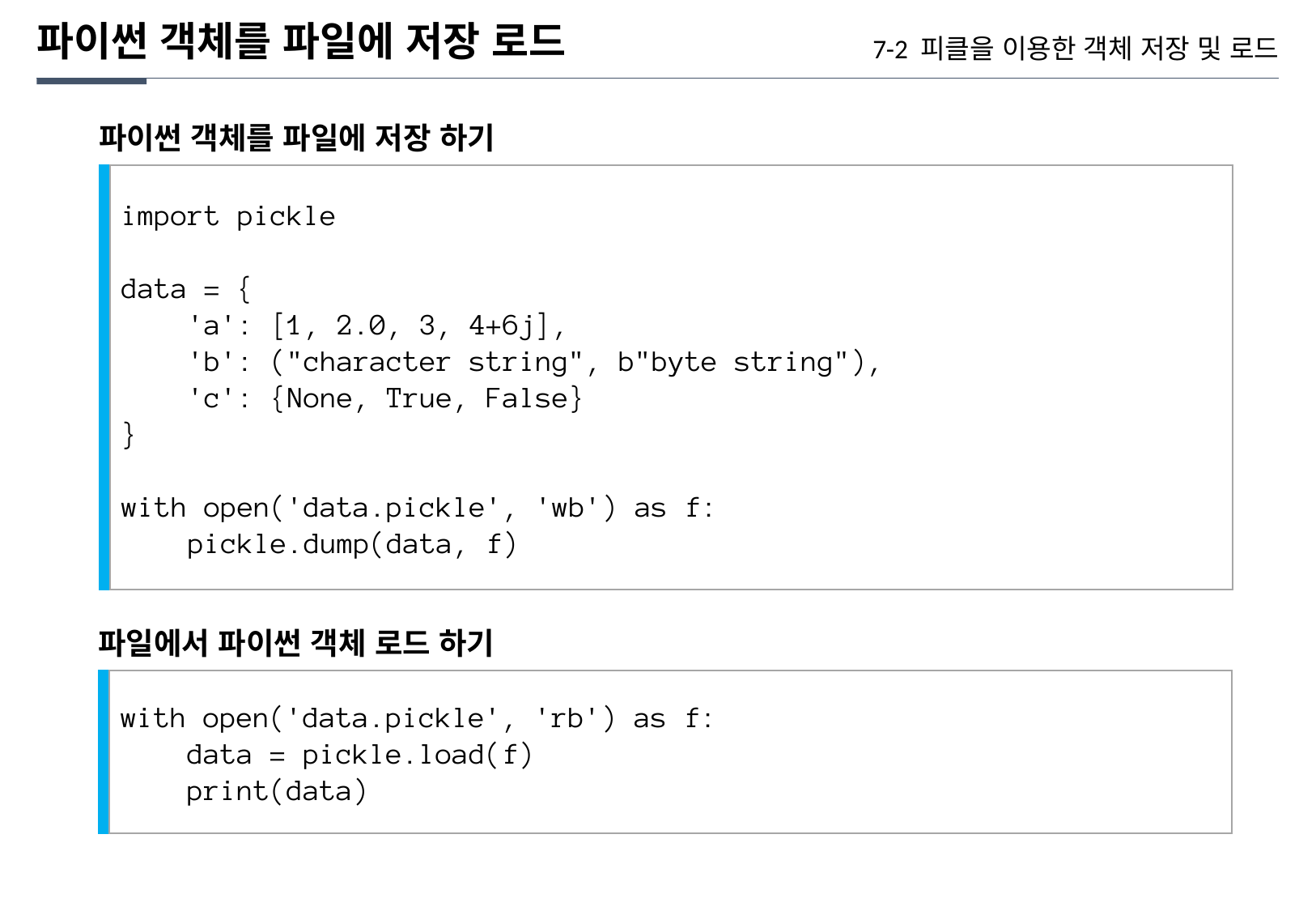

파이썬 객체를 파일에 저장 로드
7-2 피클을 이용한 객체 저장 및 로드
파이썬 객체를 파일에 저장 하기

import pickle

data = {
    'a': [1, 2.0, 3, 4+6j],
    'b': ("character string", b"byte string"),
    'c': {None, True, False}
}

with open('data.pickle', 'wb') as f:
    pickle.dump(data, f)
파일에서 파이썬 객체 로드 하기

with open('data.pickle', 'rb') as f:
    data = pickle.load(f)
    print(data)